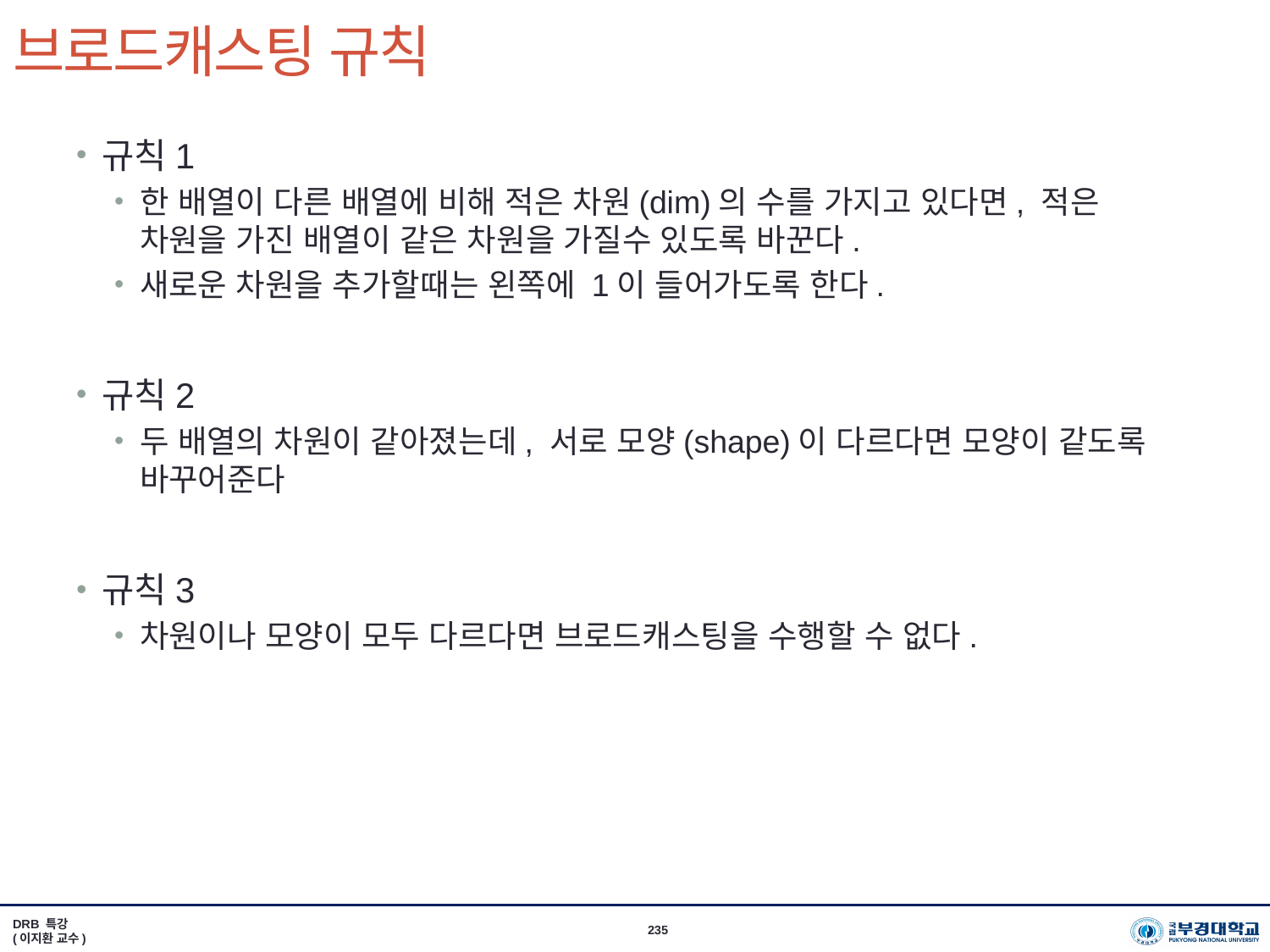

# 브로드캐스팅 규칙
규칙1
한 배열이 다른 배열에 비해 적은 차원(dim)의 수를 가지고 있다면, 적은 차원을 가진 배열이 같은 차원을 가질수 있도록 바꾼다.
새로운 차원을 추가할때는 왼쪽에 1이 들어가도록 한다.

규칙2
두 배열의 차원이 같아졌는데, 서로 모양(shape)이 다르다면 모양이 같도록 바꾸어준다

규칙3
차원이나 모양이 모두 다르다면 브로드캐스팅을 수행할 수 없다.

DRB 특강
(이지환 교수)